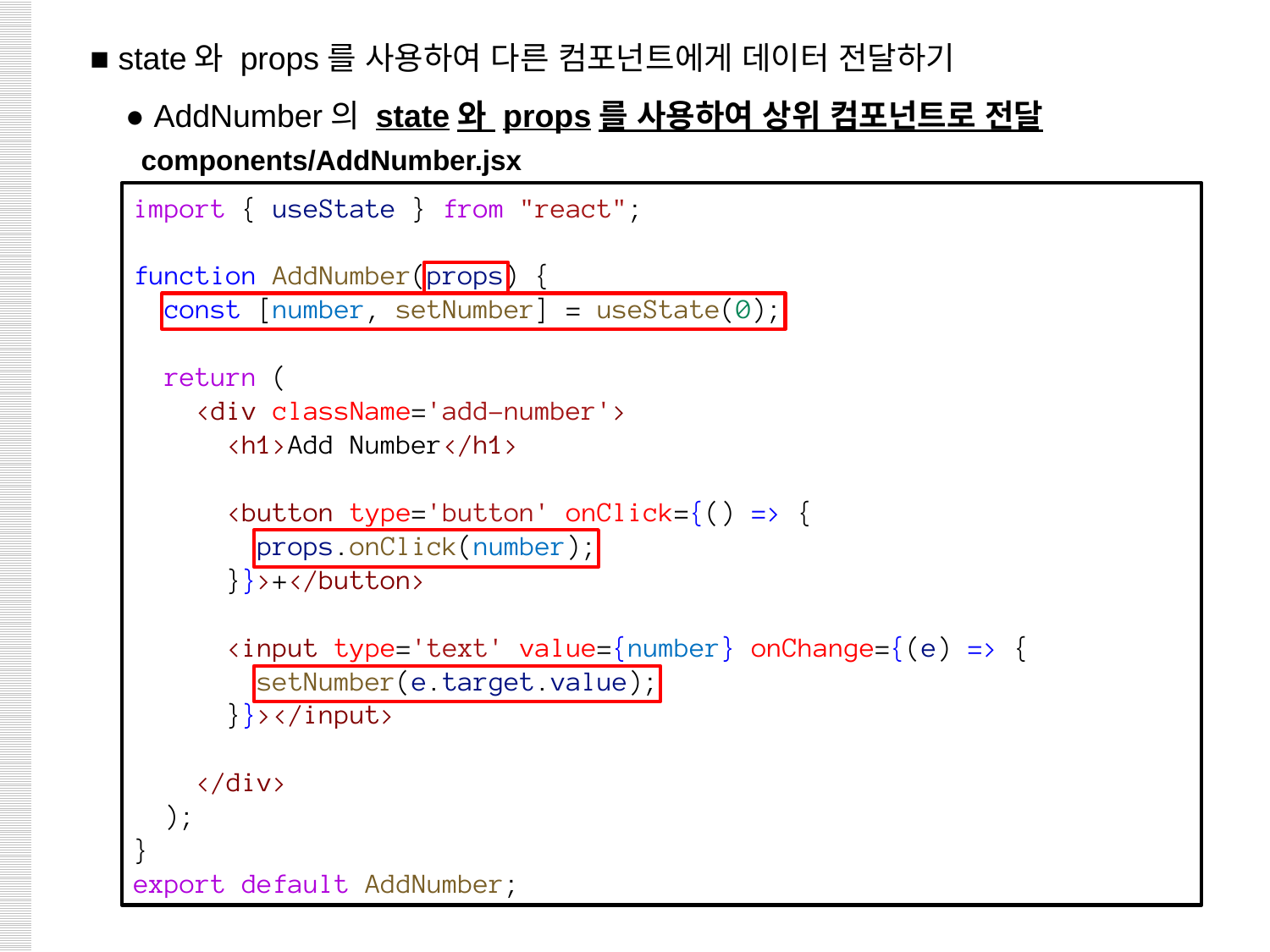

■ state와 props를 사용하여 다른 컴포넌트에게 데이터 전달하기
    ● AddNumber의 state와 props를 사용하여 상위 컴포넌트로 전달
components/AddNumber.jsx
import { useState } from "react";
function AddNumber(props) {
  const [number, setNumber] = useState(0);

  return (
    <div className='add-number'>
      <h1>Add Number</h1>

      <button type='button' onClick={() => {
        props.onClick(number);
      }}>+</button>

      <input type='text' value={number} onChange={(e) => {
        setNumber(e.target.value);
      }}></input>

    </div>
  );
}
export default AddNumber;